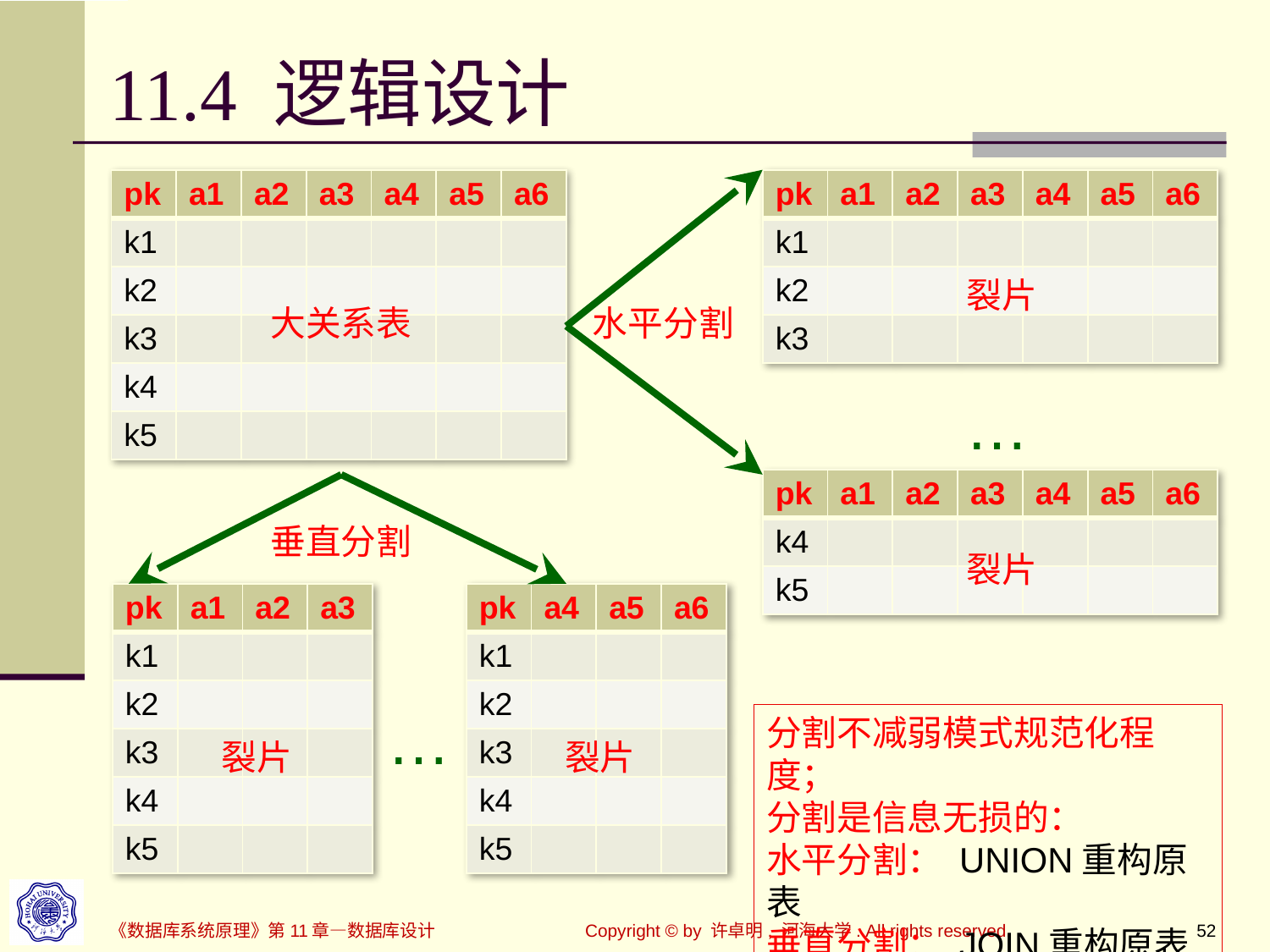

# 11.4 逻辑设计

| pk | a1 | a2 | a3 | a4 | a5 | a6 |
| --- | --- | --- | --- | --- | --- | --- |
| k1 |  |  |  |  |  |  |
| k2 |  |  |  |  |  |  |
| k3 |  |  |  |  |  |  |
| k4 |  |  |  |  |  |  |
| k5 |  |  |  |  |  |  |
| pk | a1 | a2 | a3 | a4 | a5 | a6 |
| --- | --- | --- | --- | --- | --- | --- |
| k1 |  |  |  |  |  |  |
| k2 |  |  |  |  |  |  |
| k3 |  |  |  |  |  |  |
裂片
大关系表
水平分割

…
| pk | a1 | a2 | a3 | a4 | a5 | a6 |
| --- | --- | --- | --- | --- | --- | --- |
| k4 |  |  |  |  |  |  |
| k5 |  |  |  |  |  |  |

垂直分割
裂片
| pk | a1 | a2 | a3 |
| --- | --- | --- | --- |
| k1 |  |  |  |
| k2 |  |  |  |
| k3 |  |  |  |
| k4 |  |  |  |
| k5 |  |  |  |
| pk | a4 | a5 | a6 |
| --- | --- | --- | --- |
| k1 |  |  |  |
| k2 |  |  |  |
| k3 |  |  |  |
| k4 |  |  |  |
| k5 |  |  |  |
…
分割不减弱模式规范化程度；
分割是信息无损的：
水平分割： UNION重构原表
垂直分割： JOIN重构原表
裂片
裂片
Copyright © by 许卓明, 河海大学. All rights reserved.
52
《数据库系统原理》第11章—数据库设计